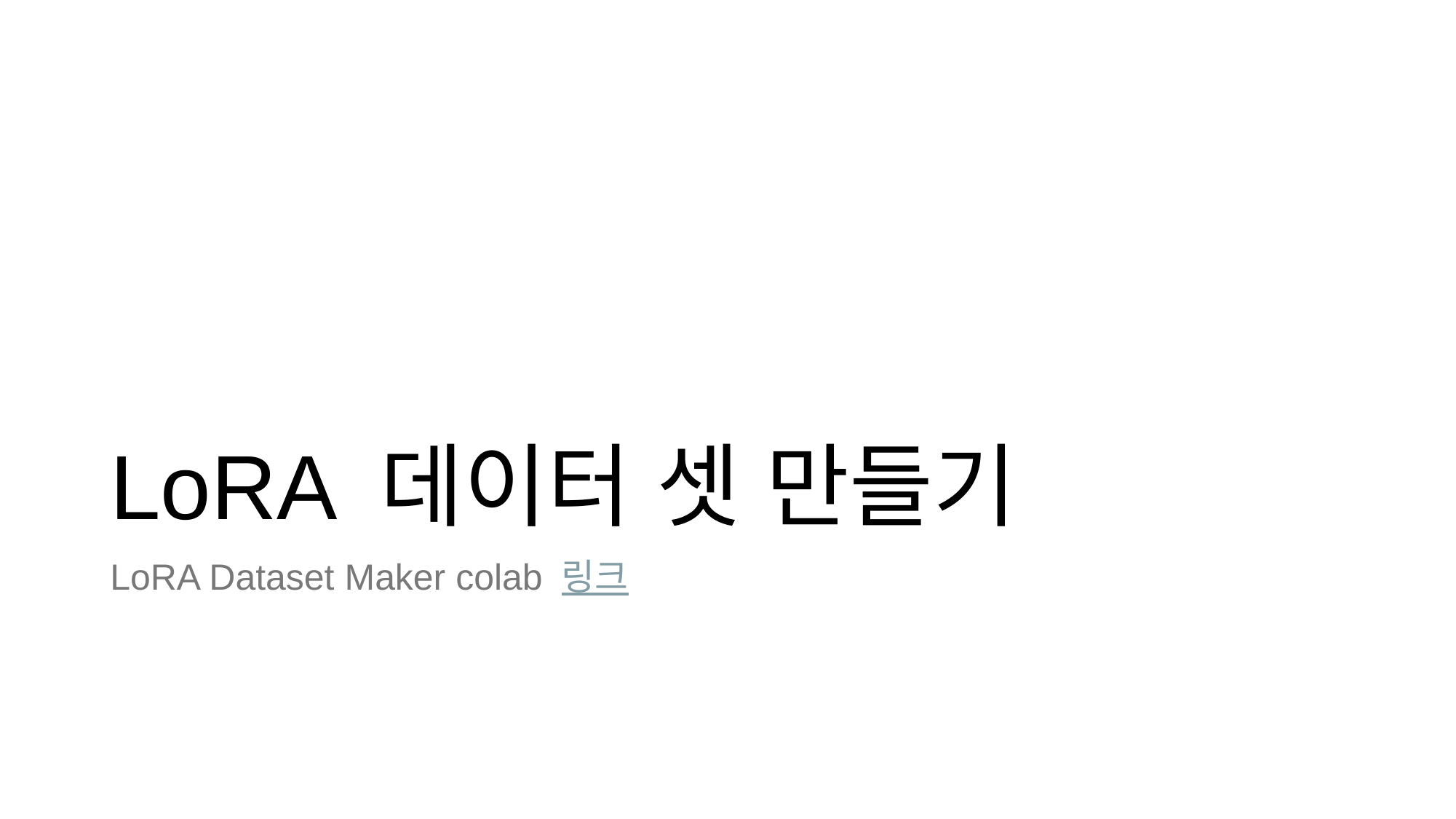

# LoRA 데이터 셋 만들기
LoRA Dataset Maker colab 링크